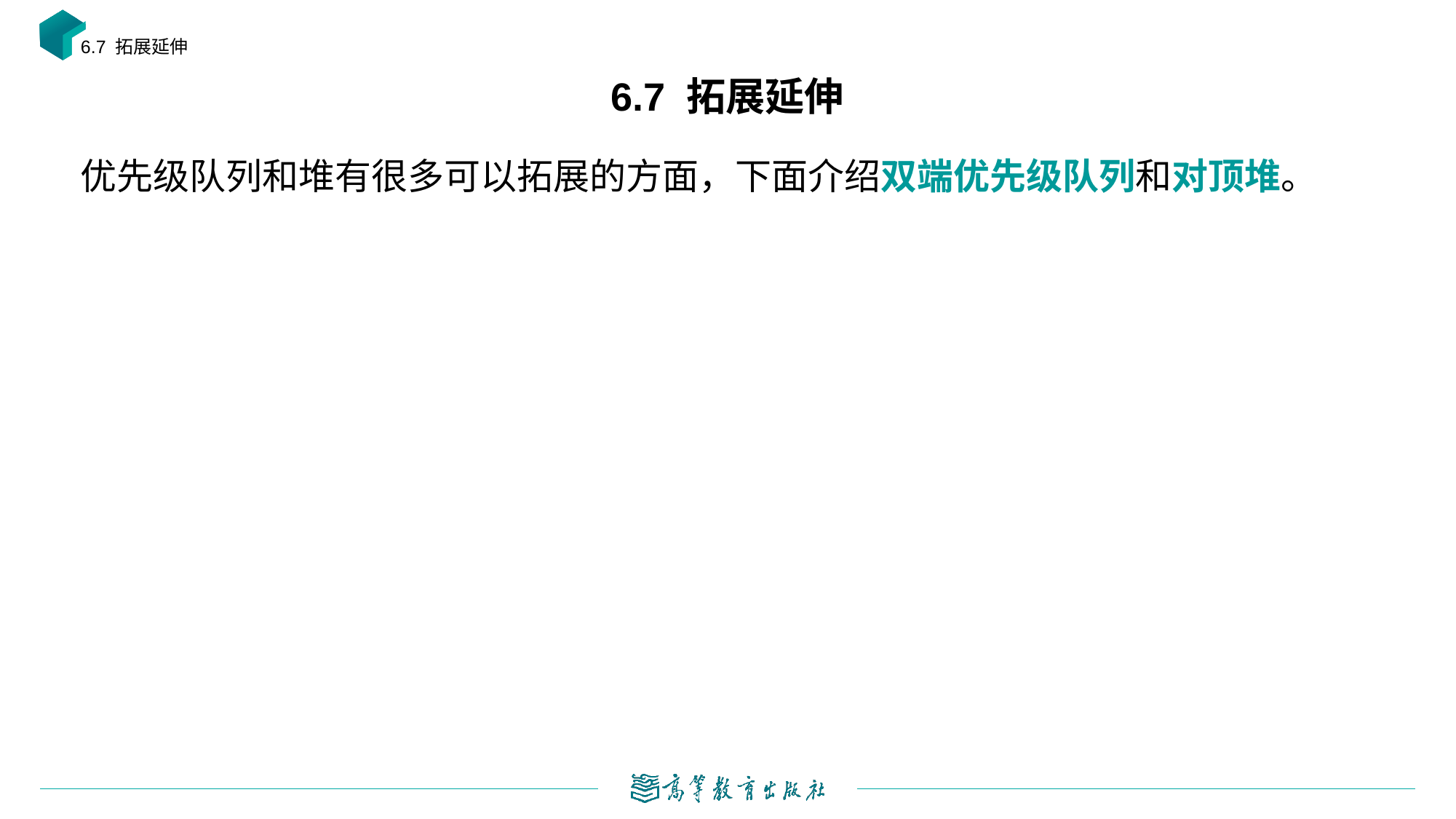

6.7 拓展延伸
# 6.7 拓展延伸
优先级队列和堆有很多可以拓展的方面，下面介绍双端优先级队列和对顶堆。